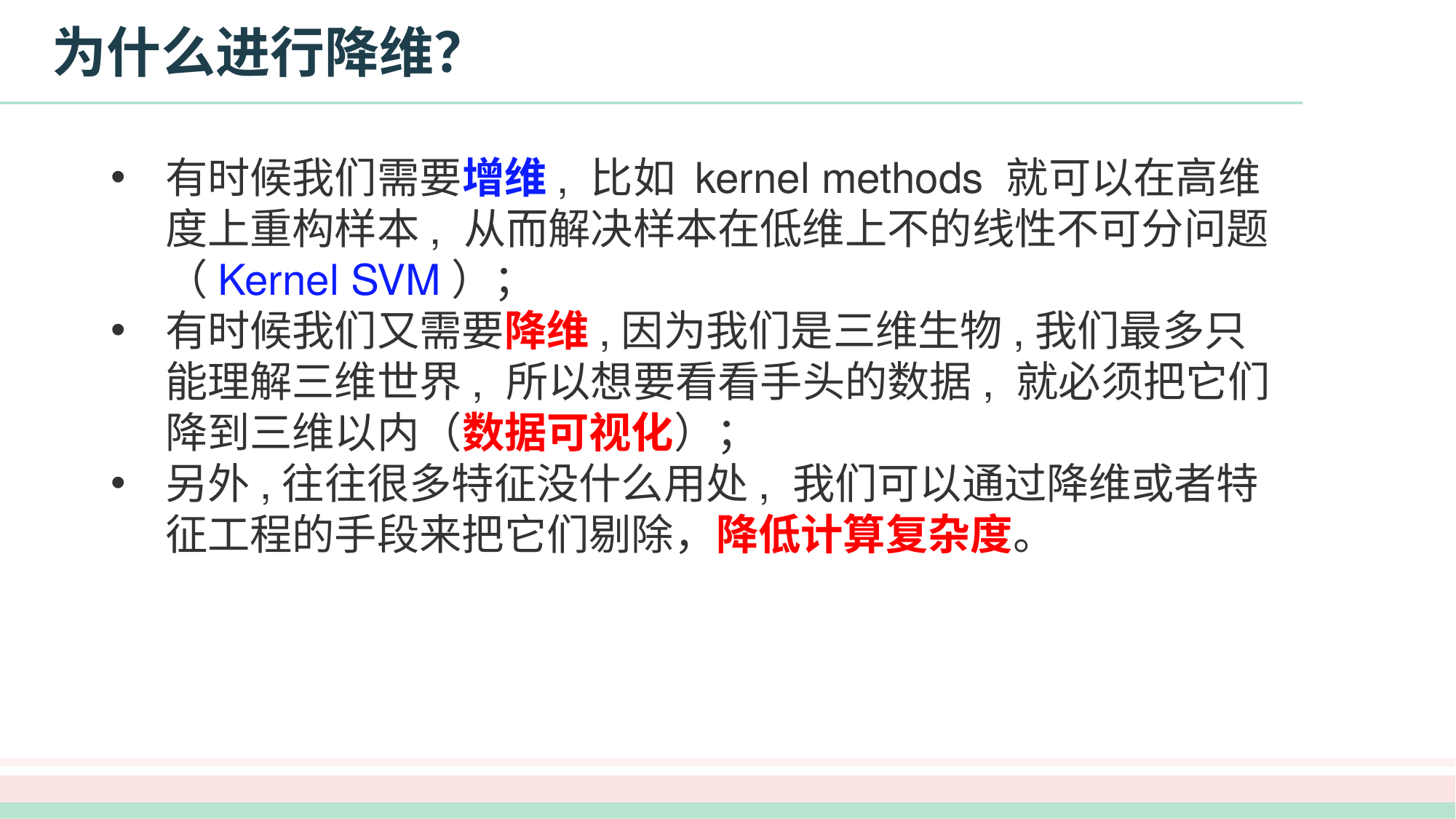

# 为什么进行降维？
有时候我们需要增维, 比如 kernel methods 就可以在高维度上重构样本, 从而解决样本在低维上不的线性不可分问题（Kernel SVM）；
有时候我们又需要降维,因为我们是三维生物,我们最多只能理解三维世界, 所以想要看看手头的数据, 就必须把它们降到三维以内（数据可视化）；
另外,往往很多特征没什么用处, 我们可以通过降维或者特征工程的手段来把它们剔除，降低计算复杂度。